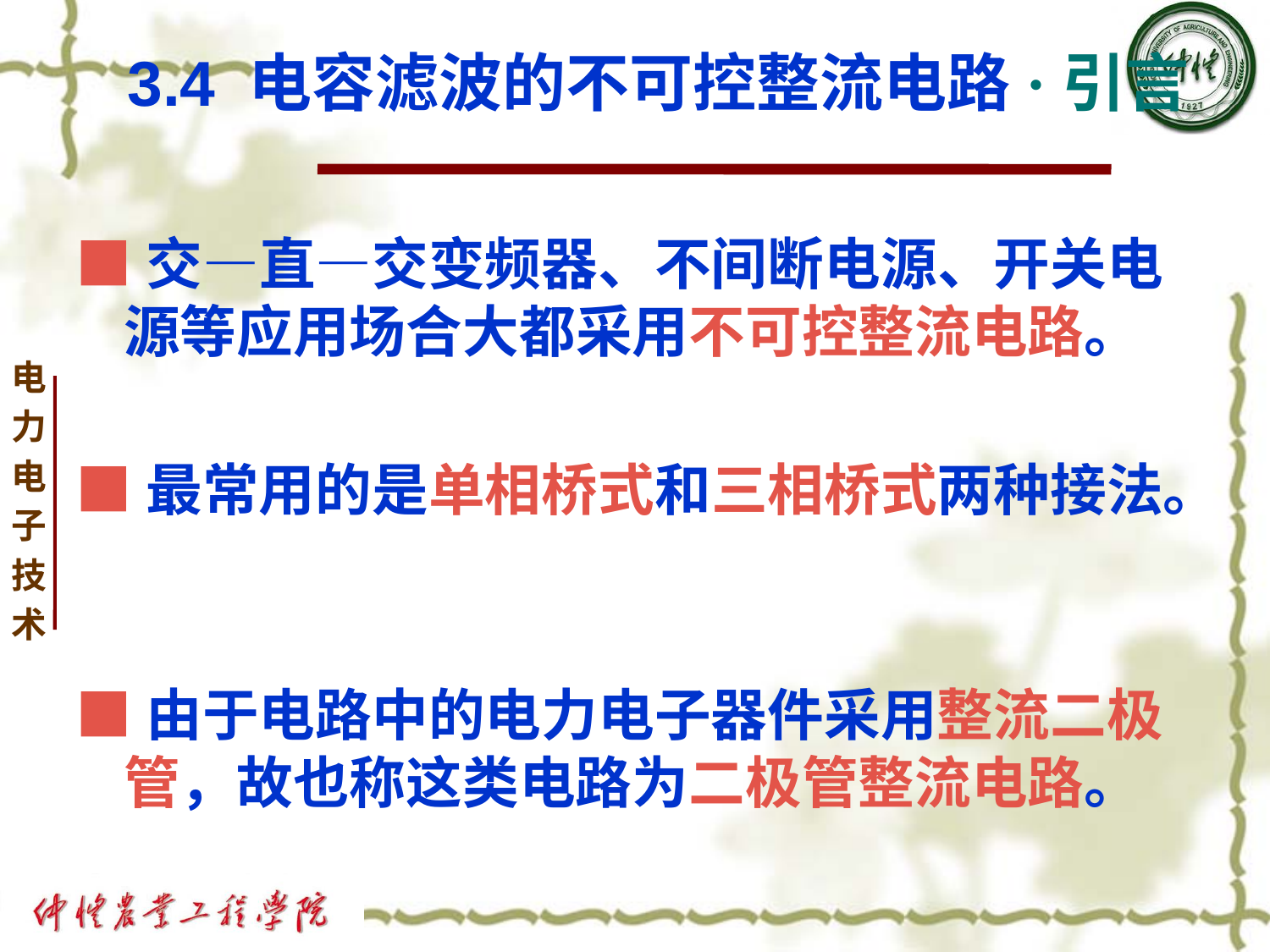

# 3.4 电容滤波的不可控整流电路·引言
■交—直—交变频器、不间断电源、开关电源等应用场合大都采用不可控整流电路。

■最常用的是单相桥式和三相桥式两种接法。

■由于电路中的电力电子器件采用整流二极管，故也称这类电路为二极管整流电路。